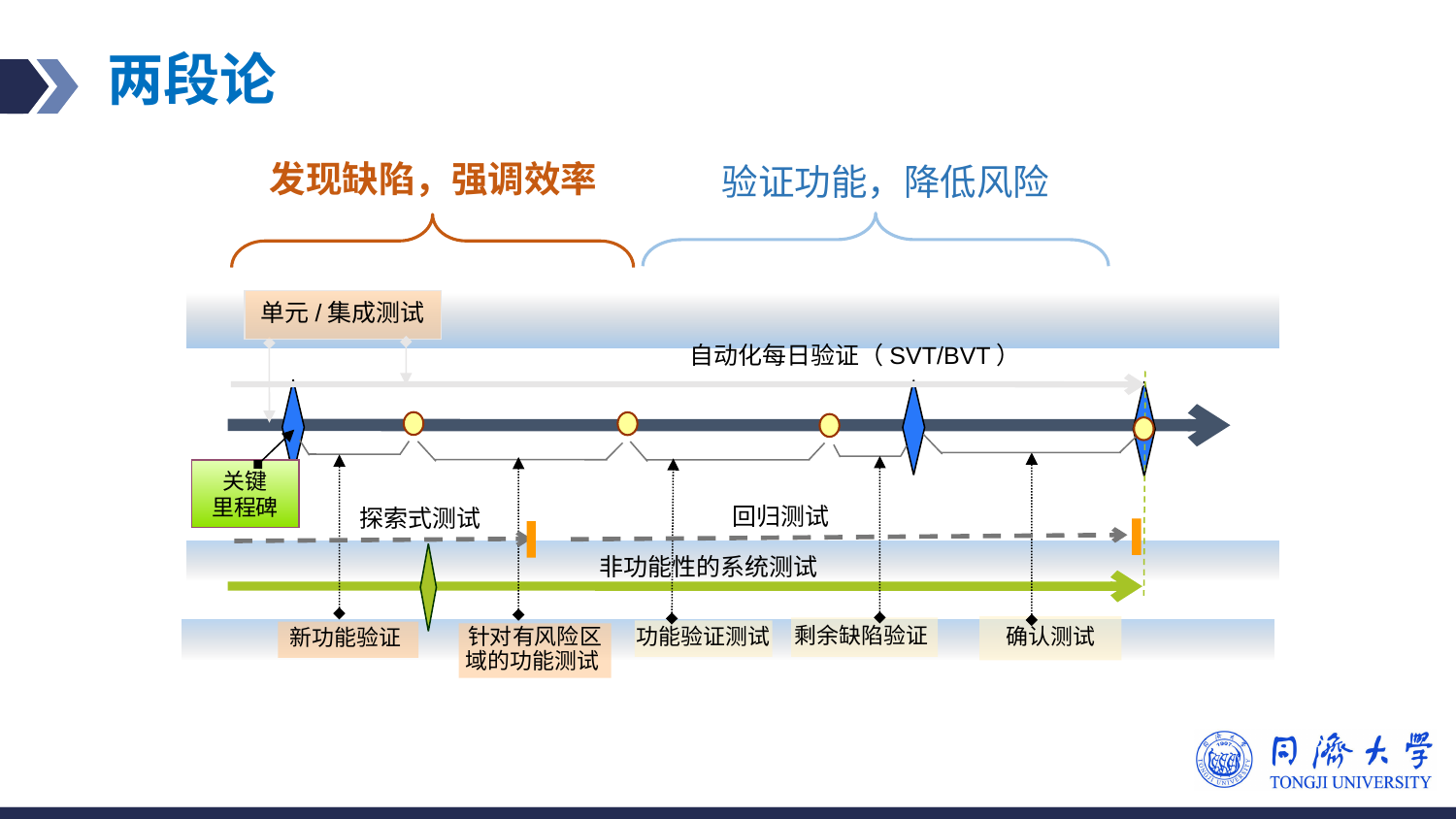

# 两段论
发现缺陷，强调效率
验证功能，降低风险
单元/集成测试

自动化每日验证（SVT/BVT）

关键
里程碑
回归测试
探索式测试

非功能性的系统测试

确认测试
剩余缺陷验证

功能验证测试
新功能验证
针对有风险区
域的功能测试